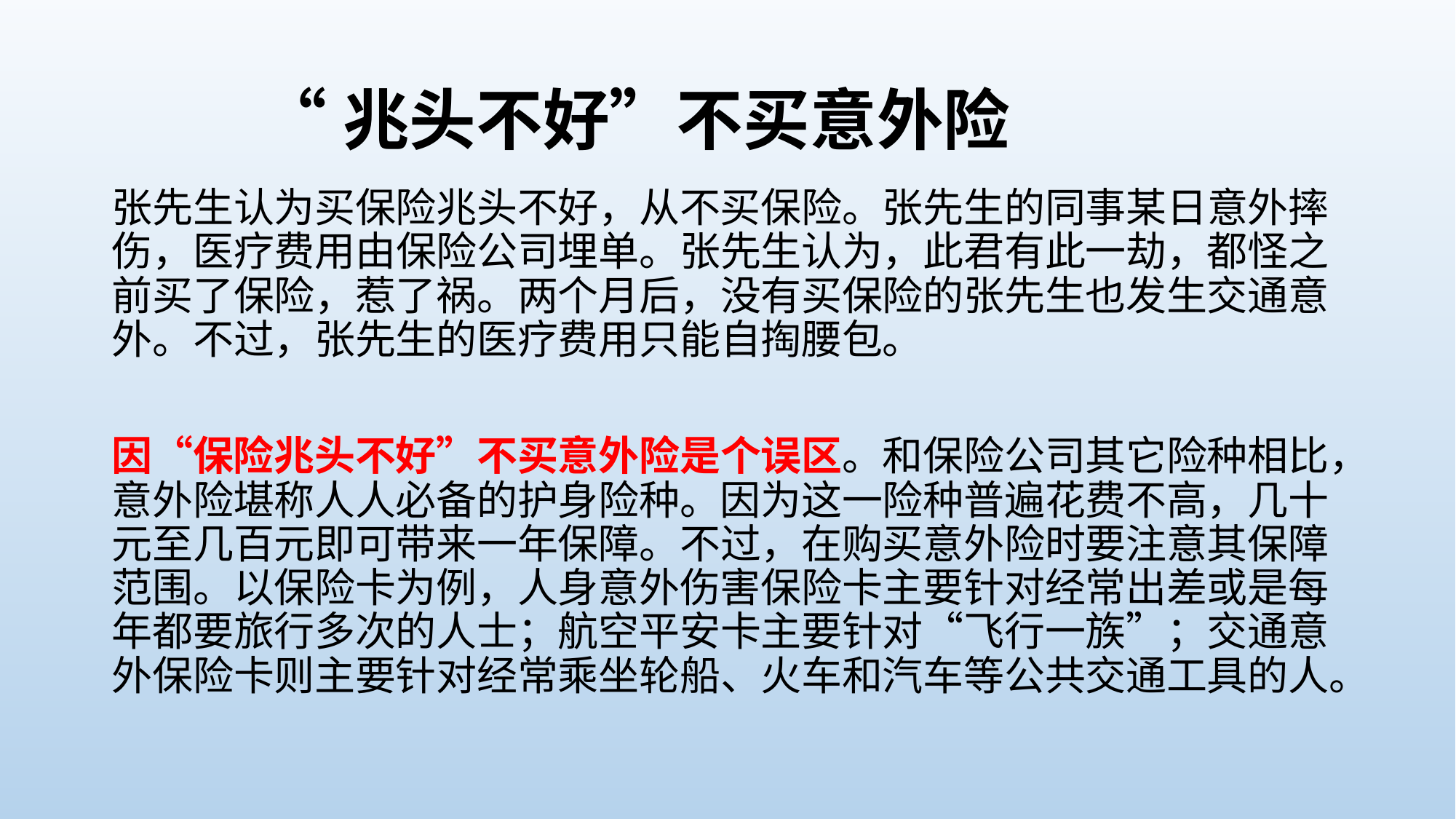

# “兆头不好”不买意外险
张先生认为买保险兆头不好，从不买保险。张先生的同事某日意外摔伤，医疗费用由保险公司埋单。张先生认为，此君有此一劫，都怪之前买了保险，惹了祸。两个月后，没有买保险的张先生也发生交通意外。不过，张先生的医疗费用只能自掏腰包。

因“保险兆头不好”不买意外险是个误区。和保险公司其它险种相比，意外险堪称人人必备的护身险种。因为这一险种普遍花费不高，几十元至几百元即可带来一年保障。不过，在购买意外险时要注意其保障范围。以保险卡为例，人身意外伤害保险卡主要针对经常出差或是每年都要旅行多次的人士；航空平安卡主要针对“飞行一族”；交通意外保险卡则主要针对经常乘坐轮船、火车和汽车等公共交通工具的人。